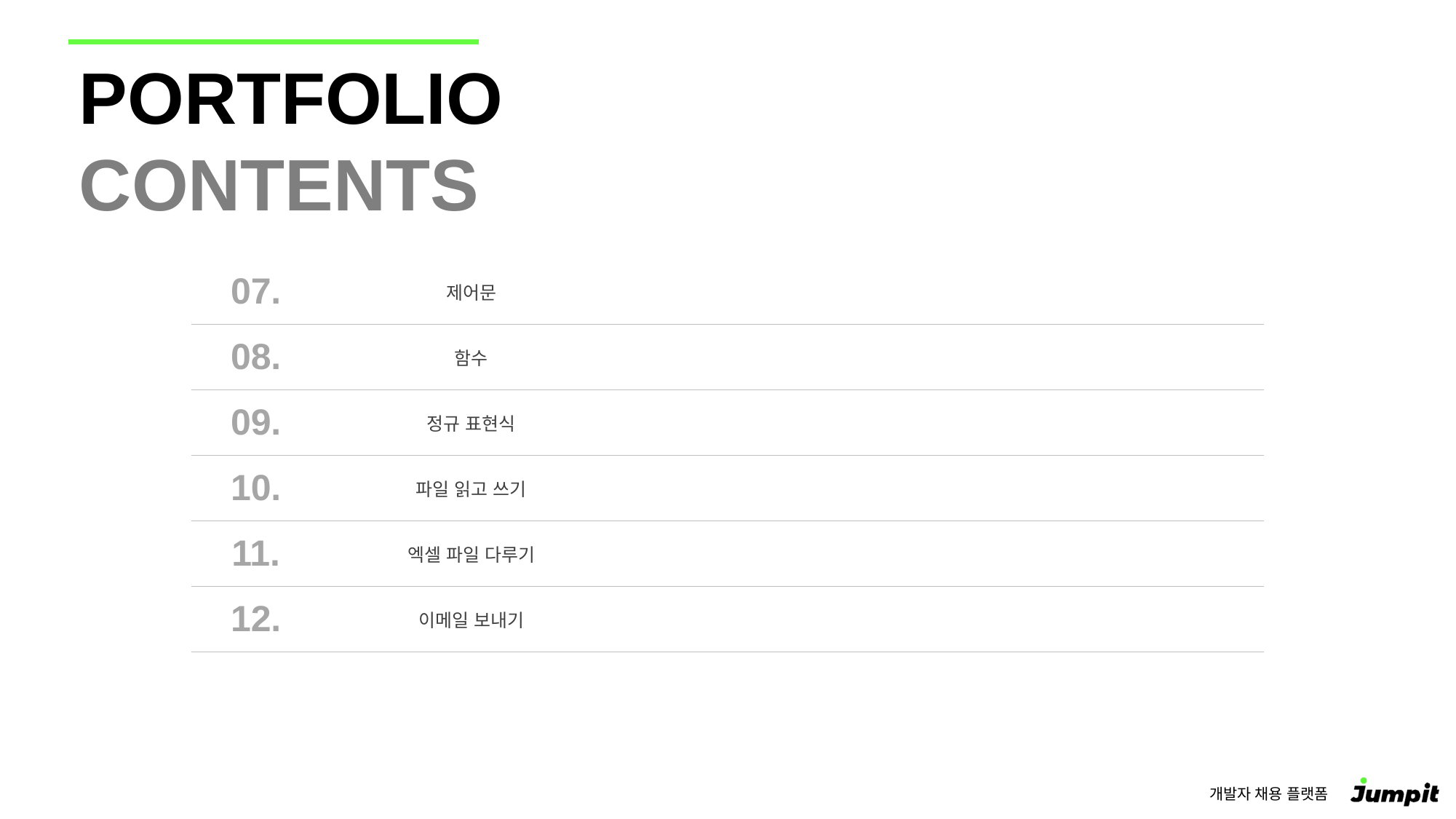

| 07. | 제어문 |  |
| --- | --- | --- |
| 08. | 함수 |  |
| 09. | 정규 표현식 |  |
| 10. | 파일 읽고 쓰기 |  |
| 11. | 엑셀 파일 다루기 |  |
| 12. | 이메일 보내기 |  |